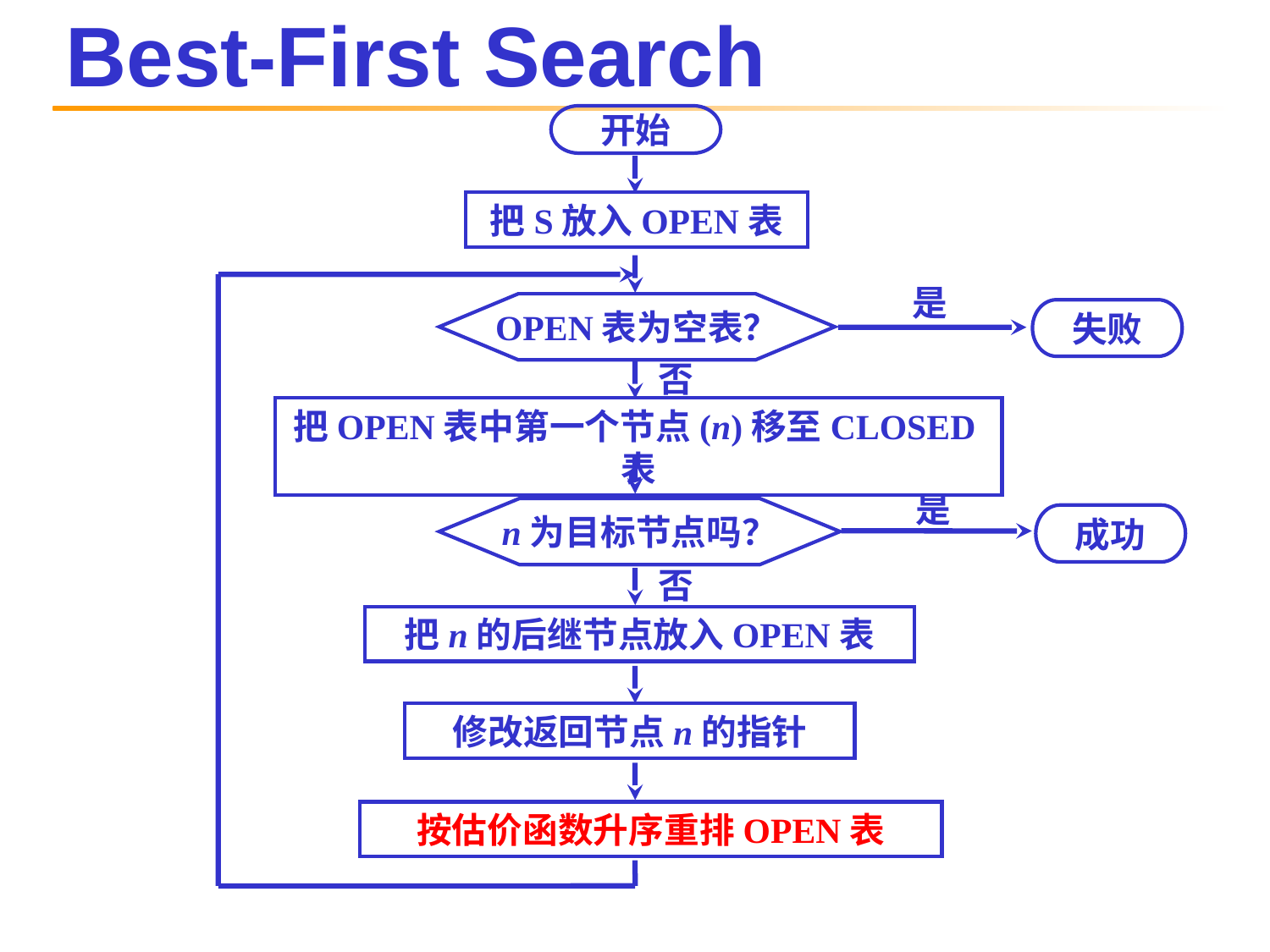

# Best-First Search
开始

把S放入OPEN表

是
OPEN表为空表？
失败

否

把OPEN表中第一个节点(n)移至CLOSED表

是
n为目标节点吗？
成功

否

把n的后继节点放入OPEN表

修改返回节点n的指针

按估价函数升序重排OPEN表